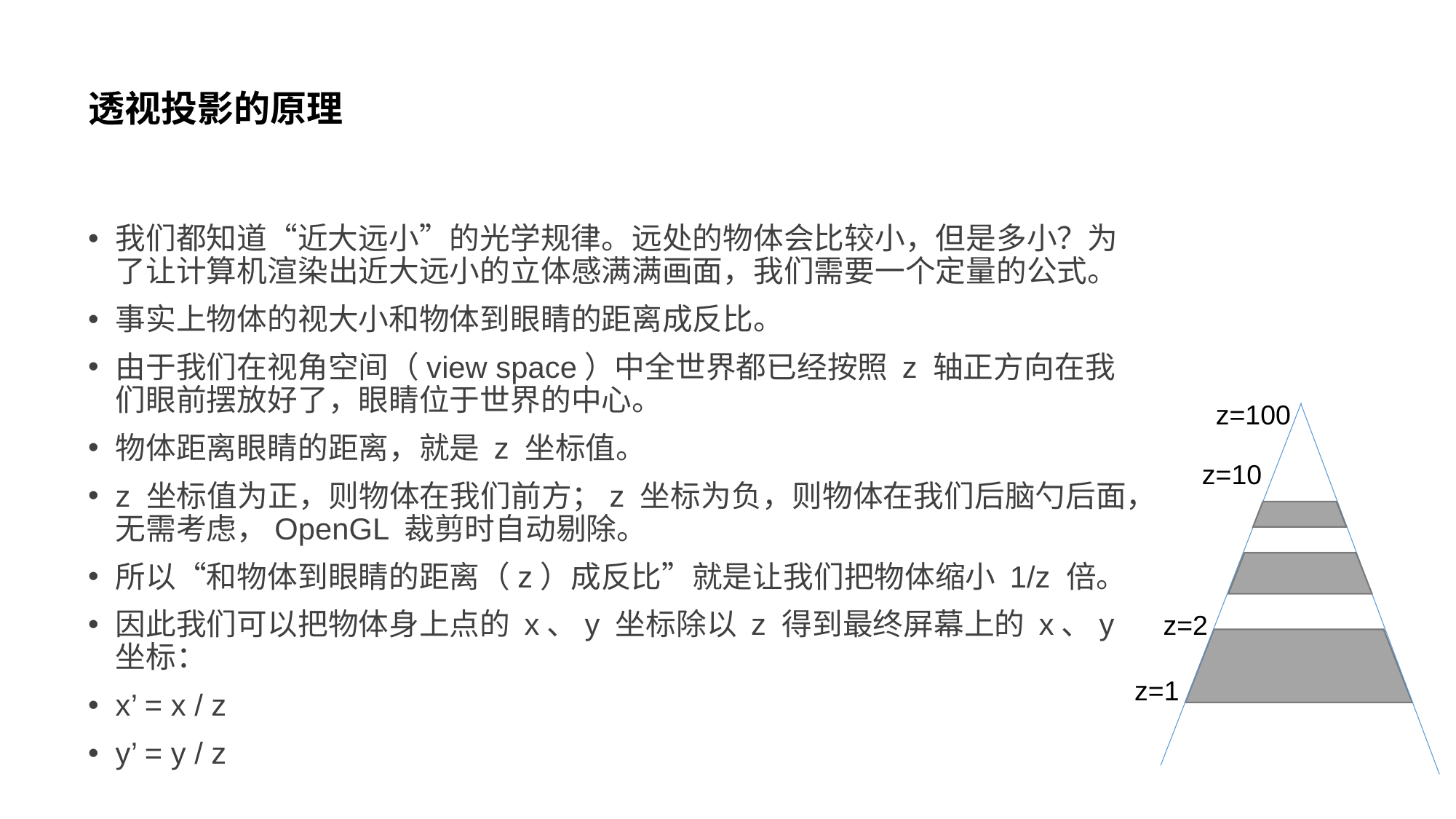

# 透视投影的原理
我们都知道“近大远小”的光学规律。远处的物体会比较小，但是多小？为了让计算机渲染出近大远小的立体感满满画面，我们需要一个定量的公式。
事实上物体的视大小和物体到眼睛的距离成反比。
由于我们在视角空间（view space）中全世界都已经按照 z 轴正方向在我们眼前摆放好了，眼睛位于世界的中心。
物体距离眼睛的距离，就是 z 坐标值。
z 坐标值为正，则物体在我们前方；z 坐标为负，则物体在我们后脑勺后面，无需考虑，OpenGL 裁剪时自动剔除。
所以“和物体到眼睛的距离（z）成反比”就是让我们把物体缩小 1/z 倍。
因此我们可以把物体身上点的 x、y 坐标除以 z 得到最终屏幕上的 x、y 坐标：
x’ = x / z
y’ = y / z
z=100

z=10

z=2
z=1